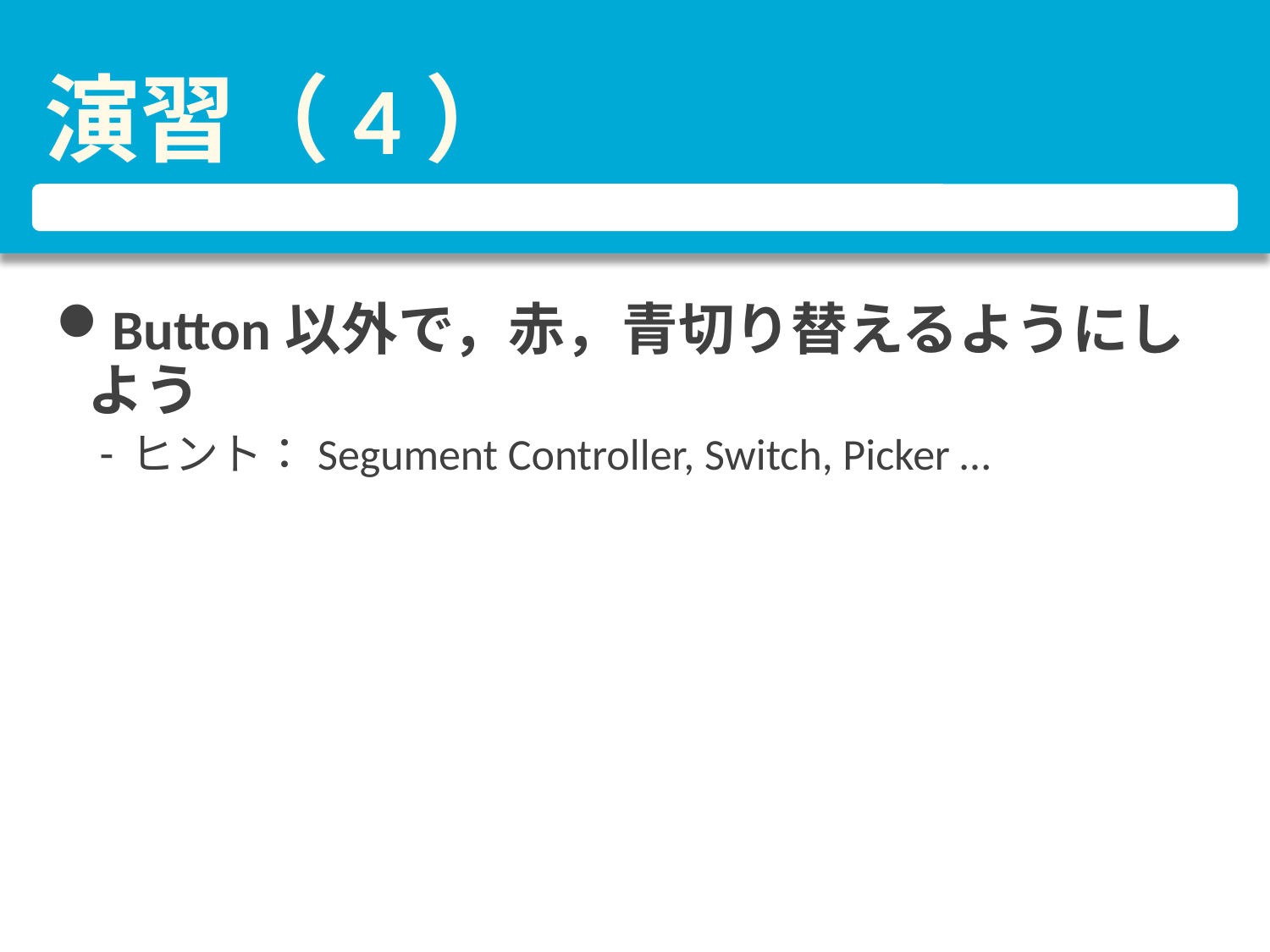

# 演習（4）
Button以外で，赤，青切り替えるようにしよう
ヒント：Segument Controller, Switch, Picker …